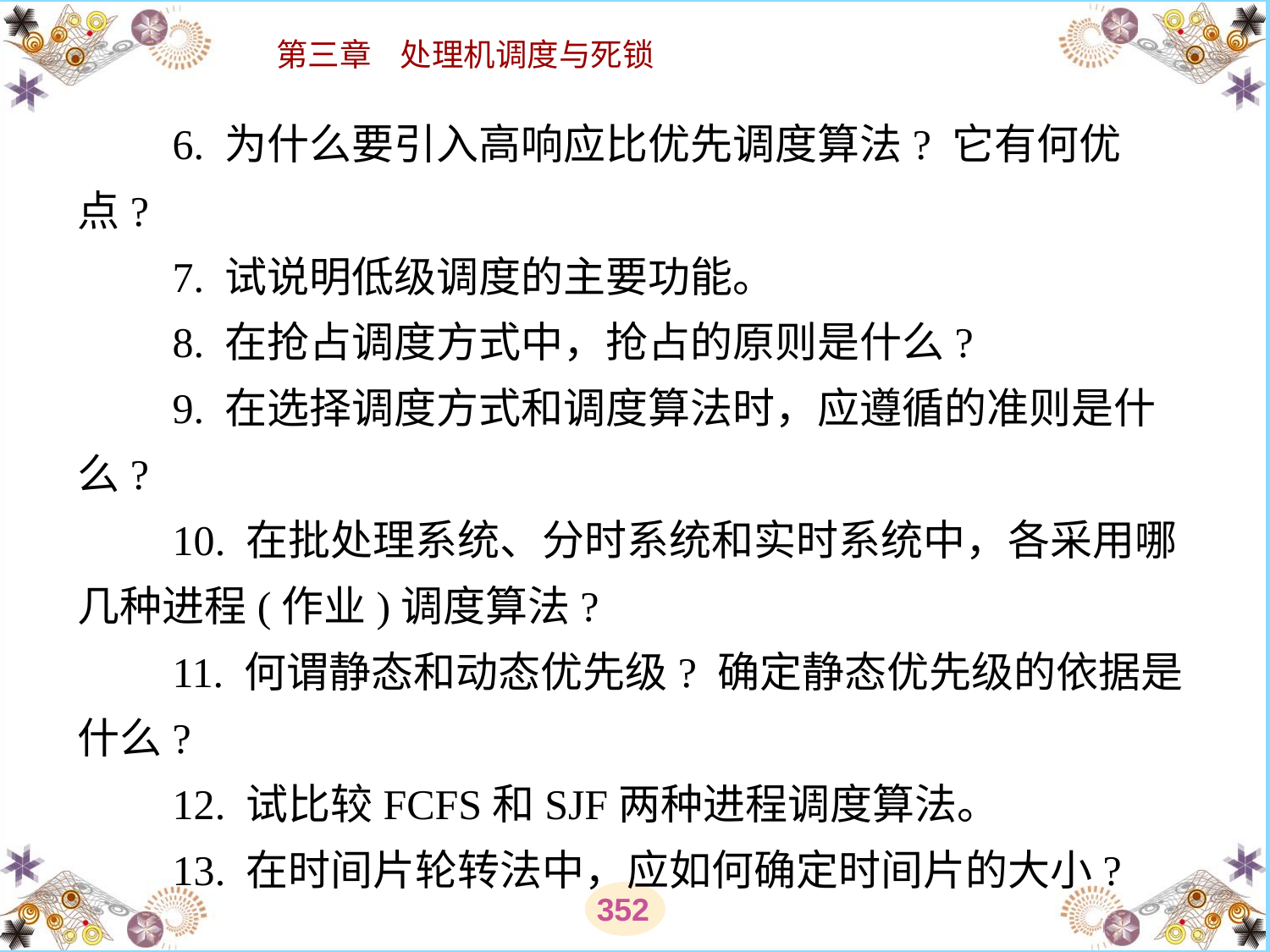

# 6. 为什么要引入高响应比优先调度算法? 它有何优点? 　　7. 试说明低级调度的主要功能。 　　8. 在抢占调度方式中，抢占的原则是什么? 　　9. 在选择调度方式和调度算法时，应遵循的准则是什么? 　　10. 在批处理系统、分时系统和实时系统中，各采用哪几种进程(作业)调度算法? 　　11. 何谓静态和动态优先级? 确定静态优先级的依据是什么? 　　12. 试比较FCFS和SJF两种进程调度算法。 　　13. 在时间片轮转法中，应如何确定时间片的大小?